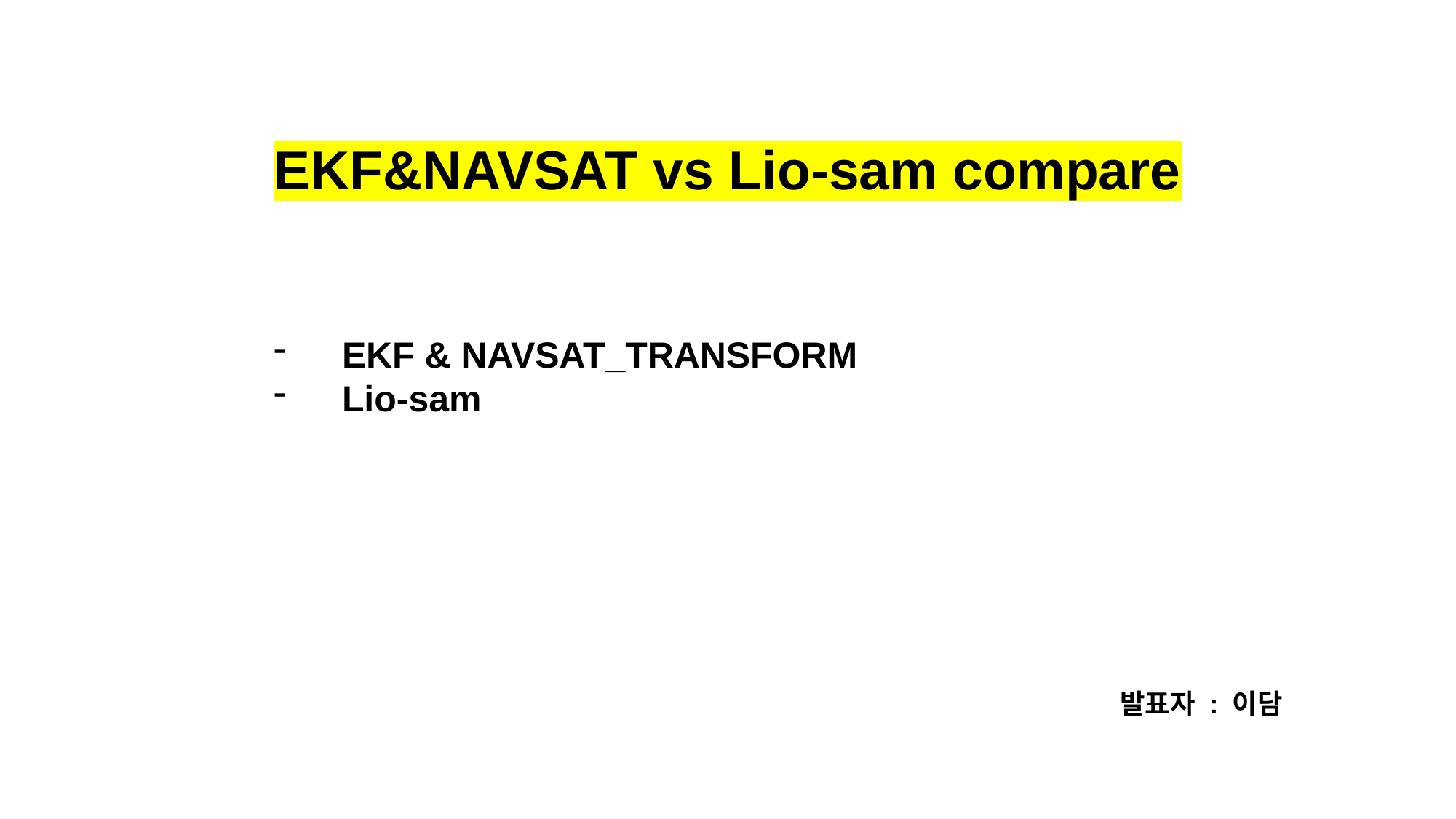

EKF&NAVSAT vs Lio-sam compare

EKF & NAVSAT_TRANSFORM
Lio-sam
발표자 : 이담